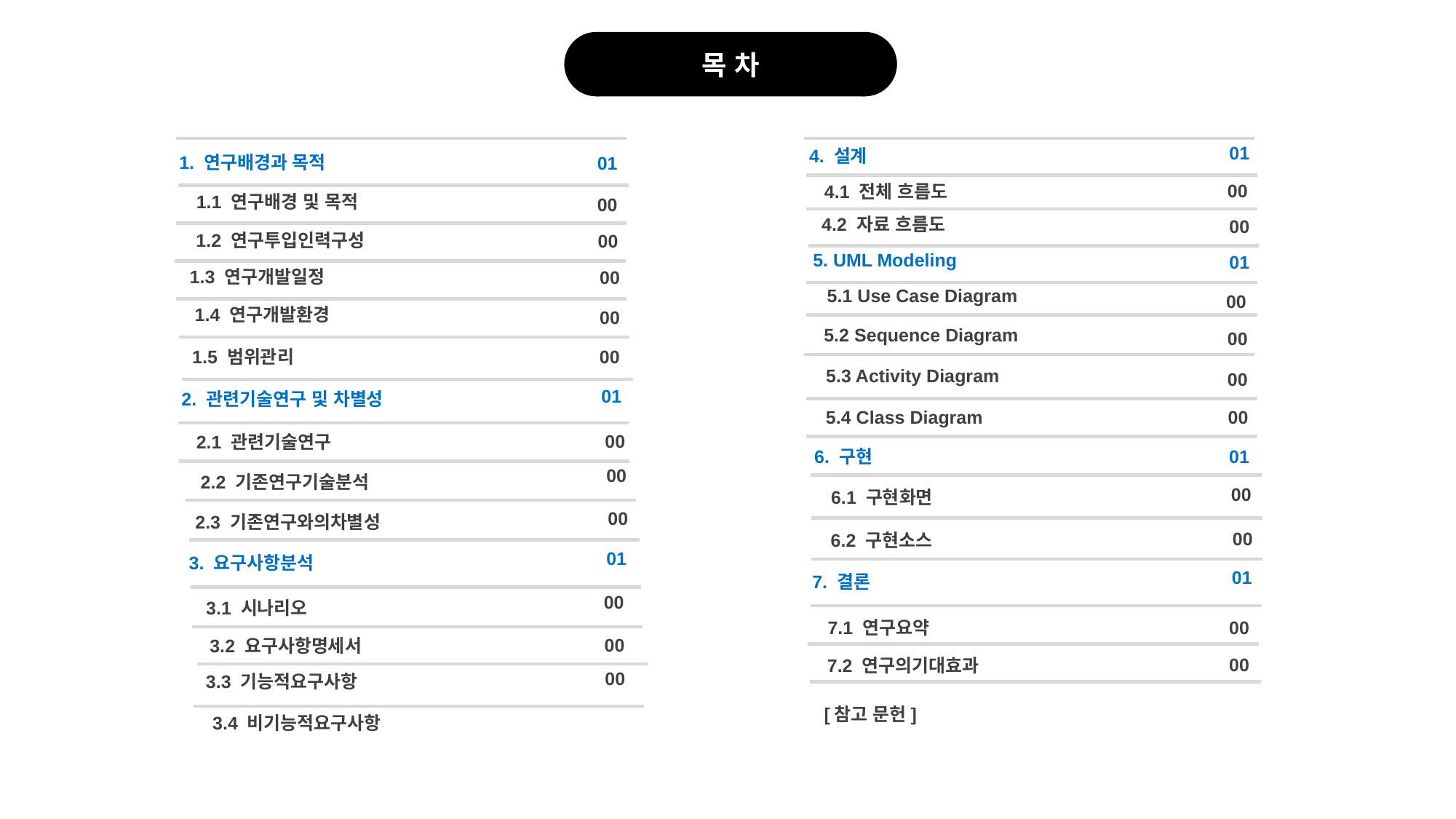

목 차

01
4. 설계
1. 연구배경과 목적
01
00
4.1 전체 흐름도
1.1 연구배경 및 목적
00
4.2 자료 흐름도
00
1.2 연구투입인력구성
00
5. UML Modeling
01
1.3 연구개발일정
00
5.1 Use Case Diagram
00
1.4 연구개발환경
00
5.2 Sequence Diagram
00
00
1.5 범위관리
5.3 Activity Diagram
00
01
2. 관련기술연구 및 차별성
00
5.4 Class Diagram
00
2.1 관련기술연구
6. 구현
01
00
2.2 기존연구기술분석
00
6.1 구현화면
00
2.3 기존연구와의차별성
00
6.2 구현소스
01
3. 요구사항분석
01
7. 결론
00
3.1 시나리오
7.1 연구요약
00
00
3.2 요구사항명세서
00
7.2 연구의기대효과
00
3.3 기능적요구사항
[참고 문헌]
3.4 비기능적요구사항